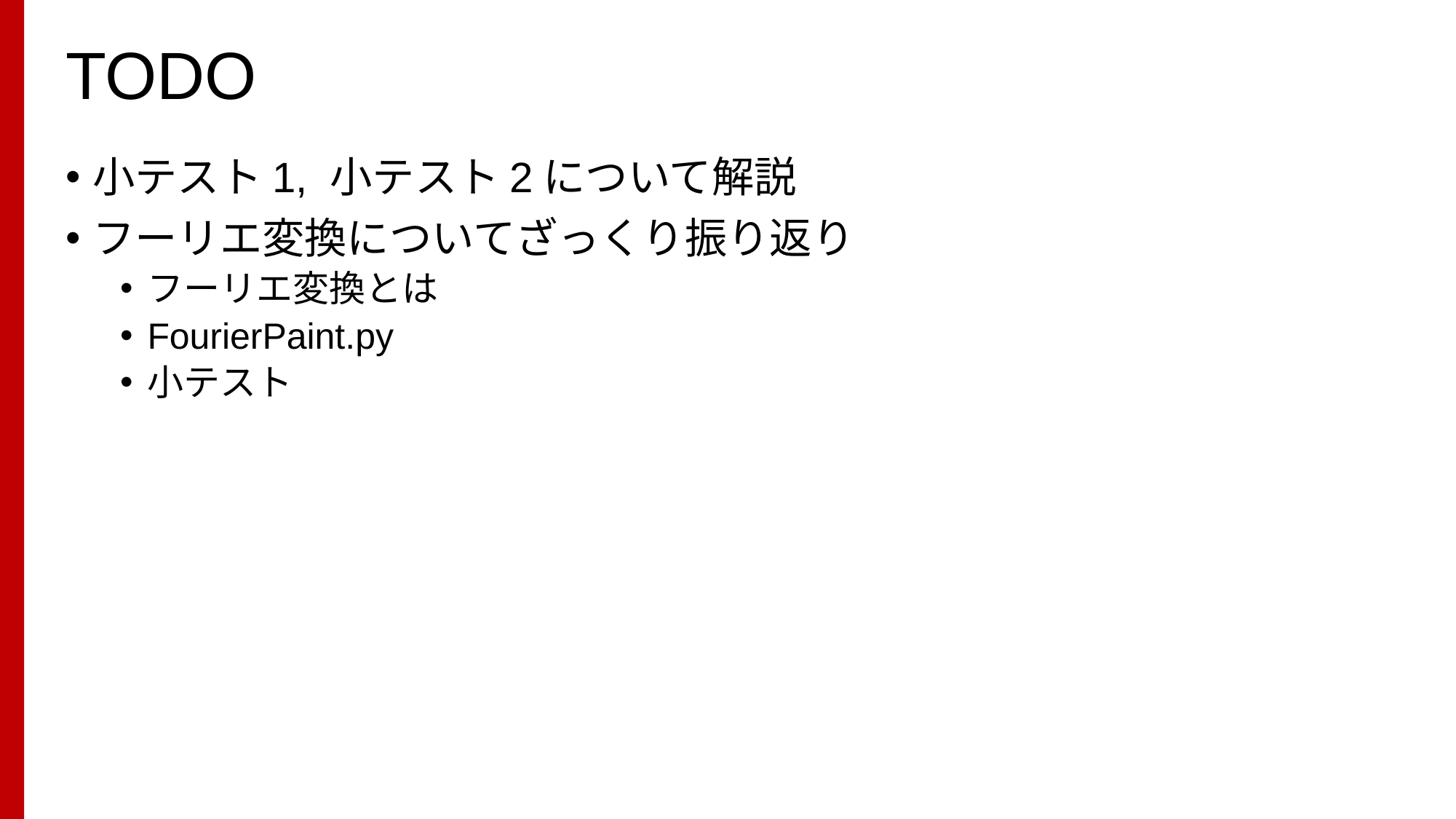

# TODO
小テスト1, 小テスト2について解説
フーリエ変換についてざっくり振り返り
フーリエ変換とは
FourierPaint.py
小テスト